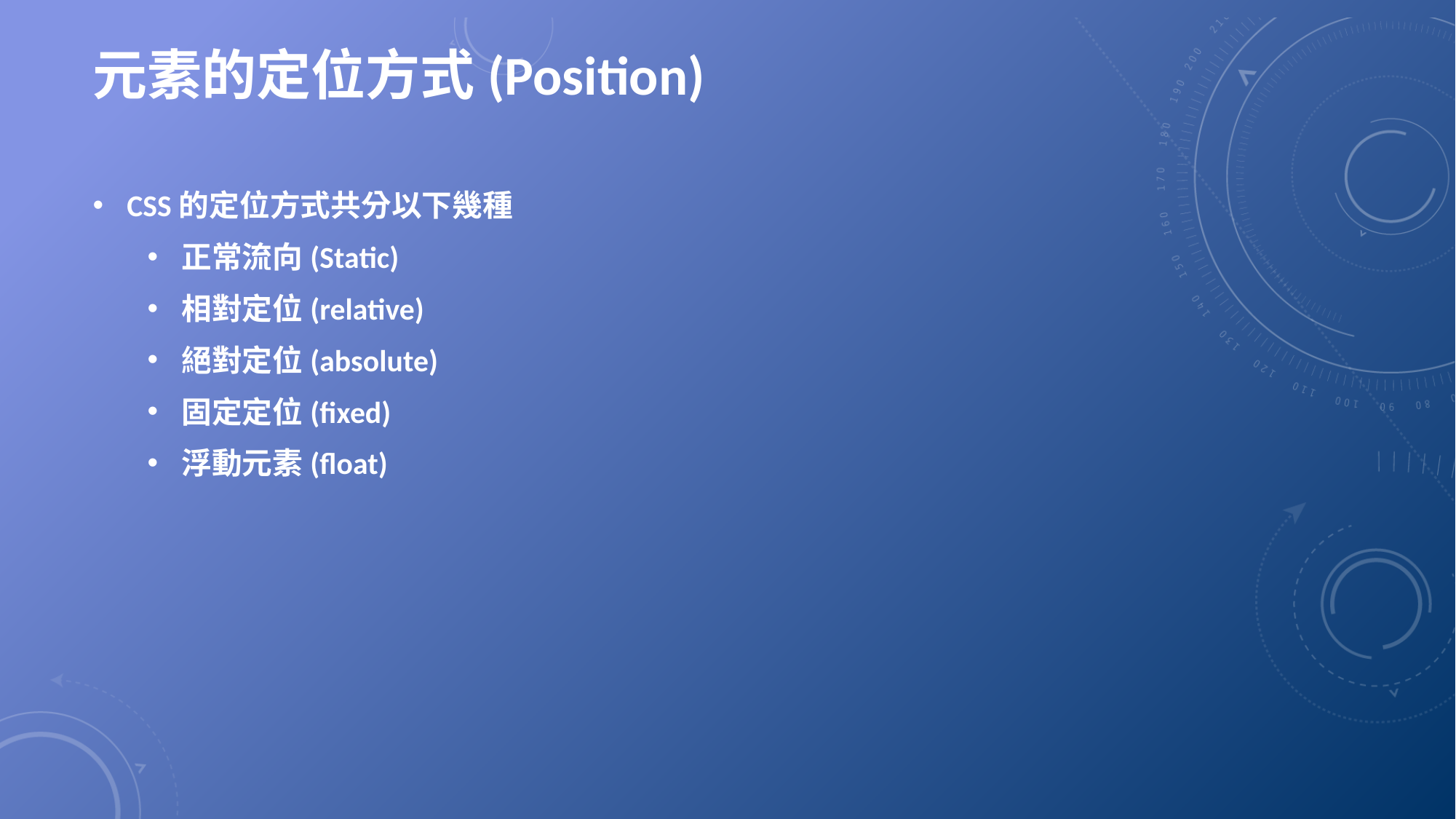

# 元素的定位方式(Position)
CSS的定位方式共分以下幾種
正常流向(Static)
相對定位(relative)
絕對定位(absolute)
固定定位(fixed)
浮動元素(float)